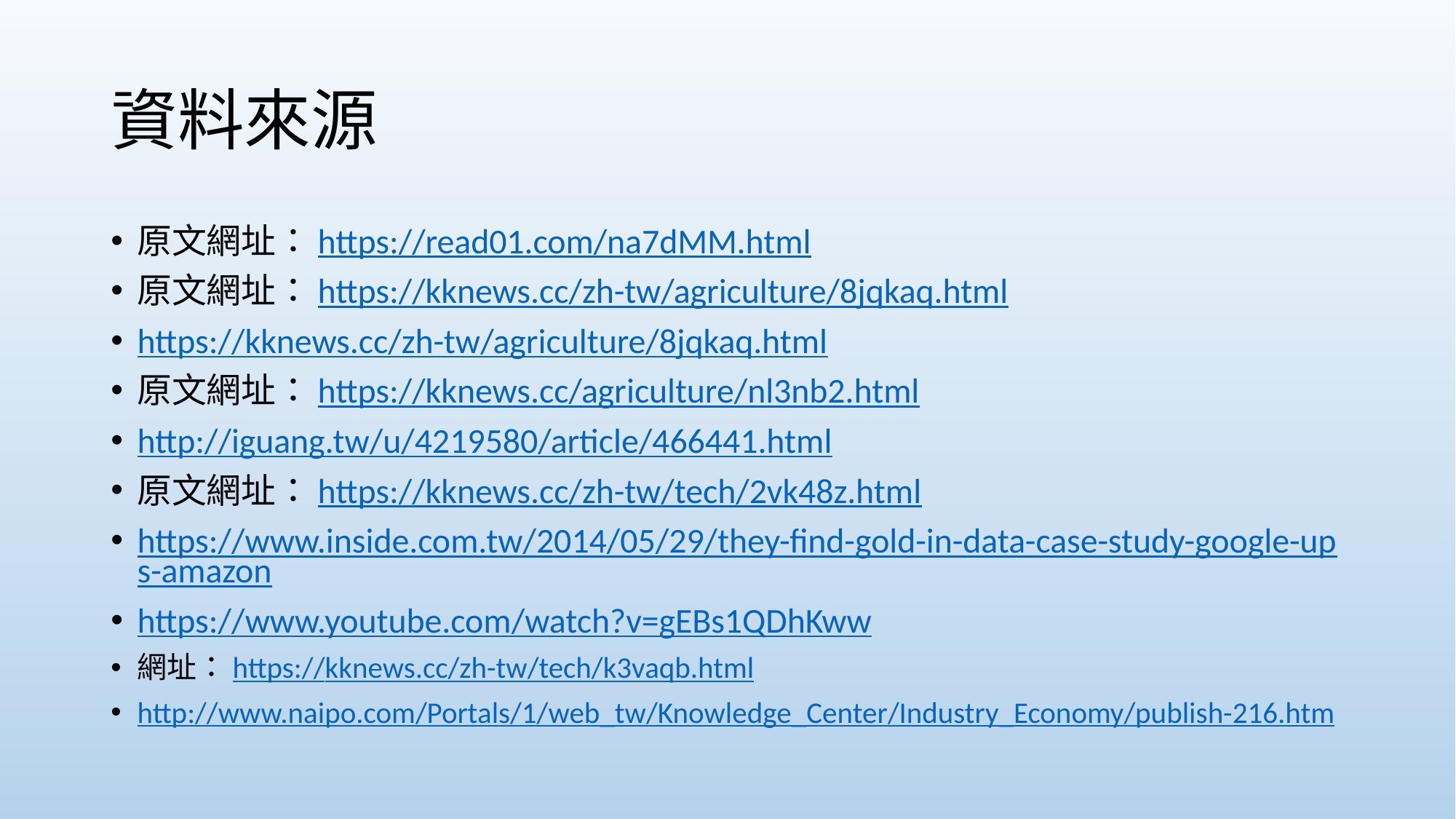

# 資料來源
原文網址：https://read01.com/na7dMM.html
原文網址：https://kknews.cc/zh-tw/agriculture/8jqkaq.html
https://kknews.cc/zh-tw/agriculture/8jqkaq.html
原文網址：https://kknews.cc/agriculture/nl3nb2.html
http://iguang.tw/u/4219580/article/466441.html
原文網址：https://kknews.cc/zh-tw/tech/2vk48z.html
https://www.inside.com.tw/2014/05/29/they-find-gold-in-data-case-study-google-ups-amazon
https://www.youtube.com/watch?v=gEBs1QDhKww
網址：https://kknews.cc/zh-tw/tech/k3vaqb.html
http://www.naipo.com/Portals/1/web_tw/Knowledge_Center/Industry_Economy/publish-216.htm